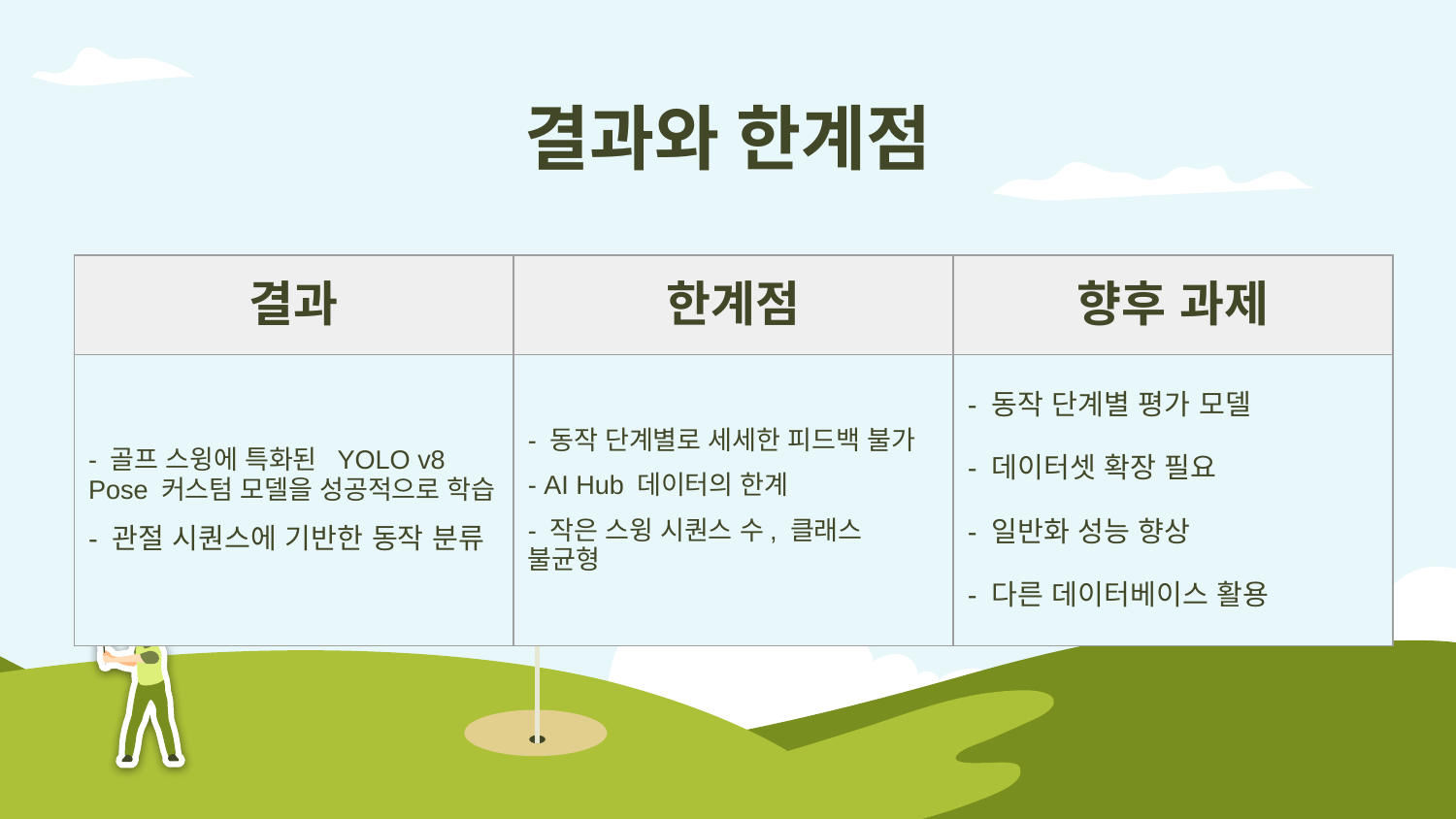

# 결과와 한계점

| 결과 | 한계점 | 향후 과제 |
| --- | --- | --- |
| - 골프 스윙에 특화된 YOLO v8 Pose 커스텀 모델을 성공적으로 학습 - 관절 시퀀스에 기반한 동작 분류 | - 동작 단계별로 세세한 피드백 불가 - AI Hub 데이터의 한계 - 작은 스윙 시퀀스 수, 클래스 불균형 | - 동작 단계별 평가 모델 - 데이터셋 확장 필요 - 일반화 성능 향상 - 다른 데이터베이스 활용 |